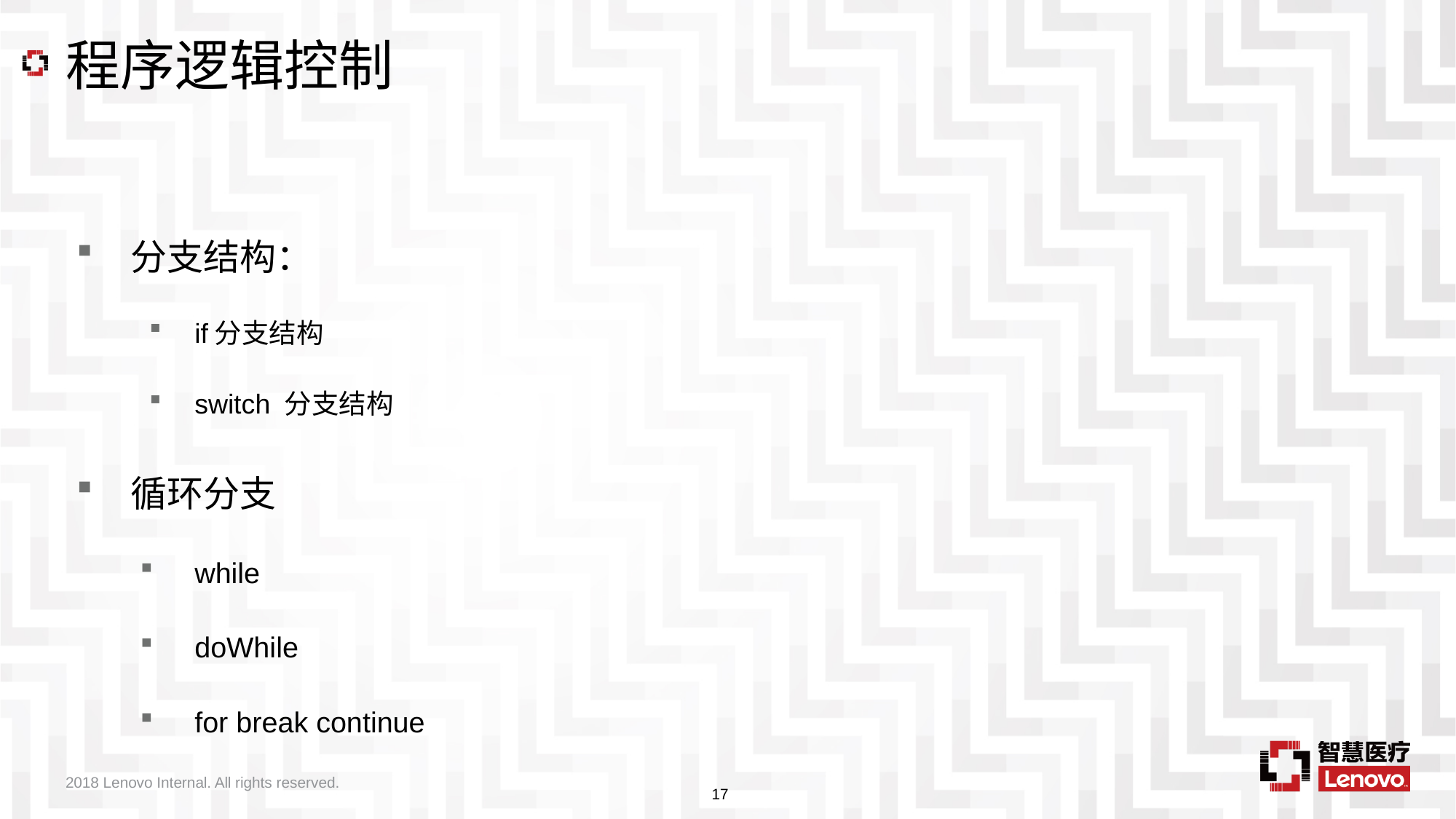

# 程序逻辑控制
分支结构：
if分支结构
switch 分支结构
循环分支
while
doWhile
for break continue
2018 Lenovo Internal. All rights reserved.